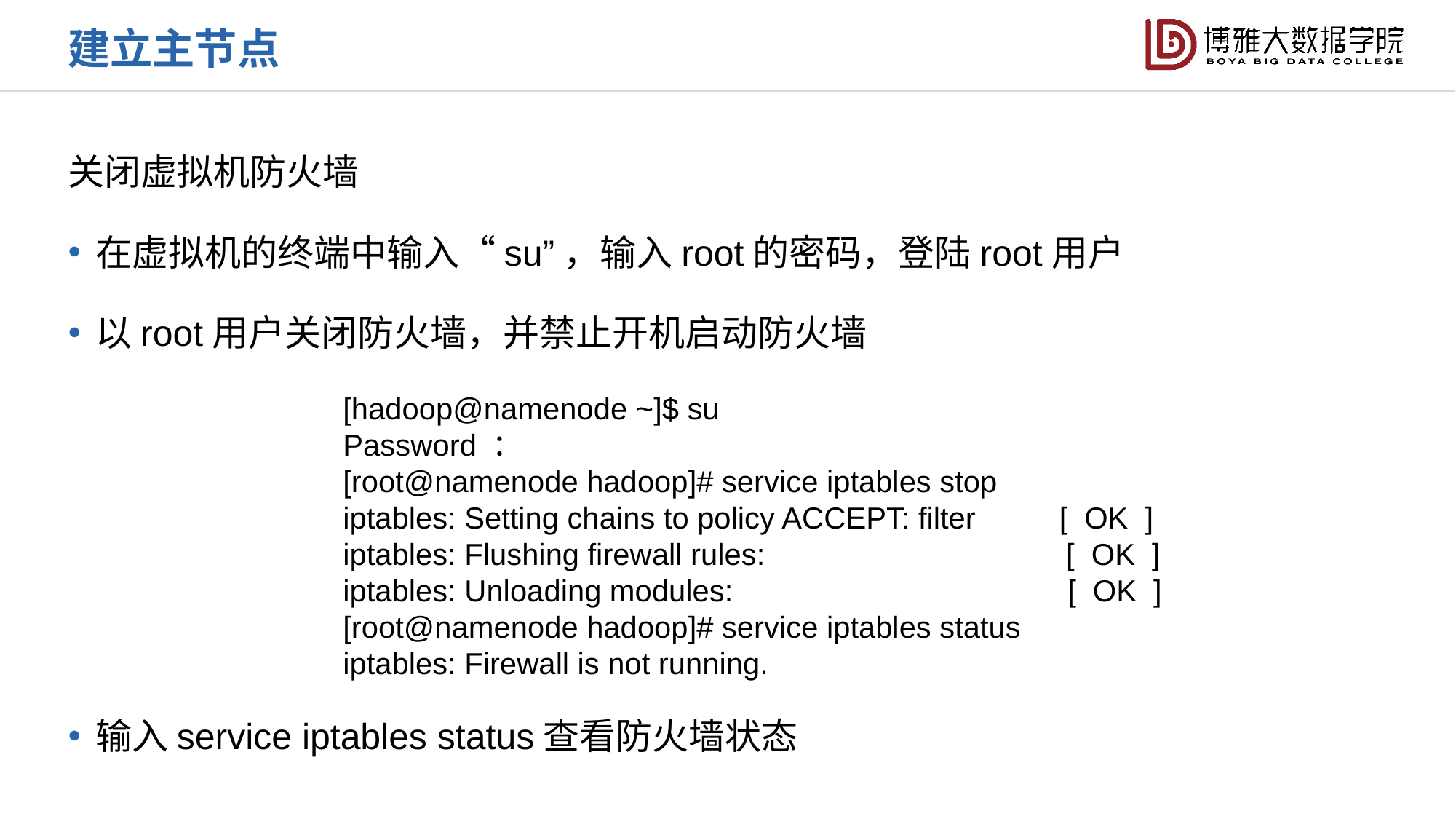

建立主节点
关闭虚拟机防火墙
在虚拟机的终端中输入“su”，输入root的密码，登陆root用户
以root用户关闭防火墙，并禁止开机启动防火墙

输入service iptables status查看防火墙状态

[hadoop@namenode ~]$ su
Password ：
[root@namenode hadoop]# service iptables stop
iptables: Setting chains to policy ACCEPT: filter          [  OK  ]
iptables: Flushing firewall rules:                                    [  OK  ]
iptables: Unloading modules:                                        [  OK  ] [root@namenode hadoop]# service iptables status
iptables: Firewall is not running.